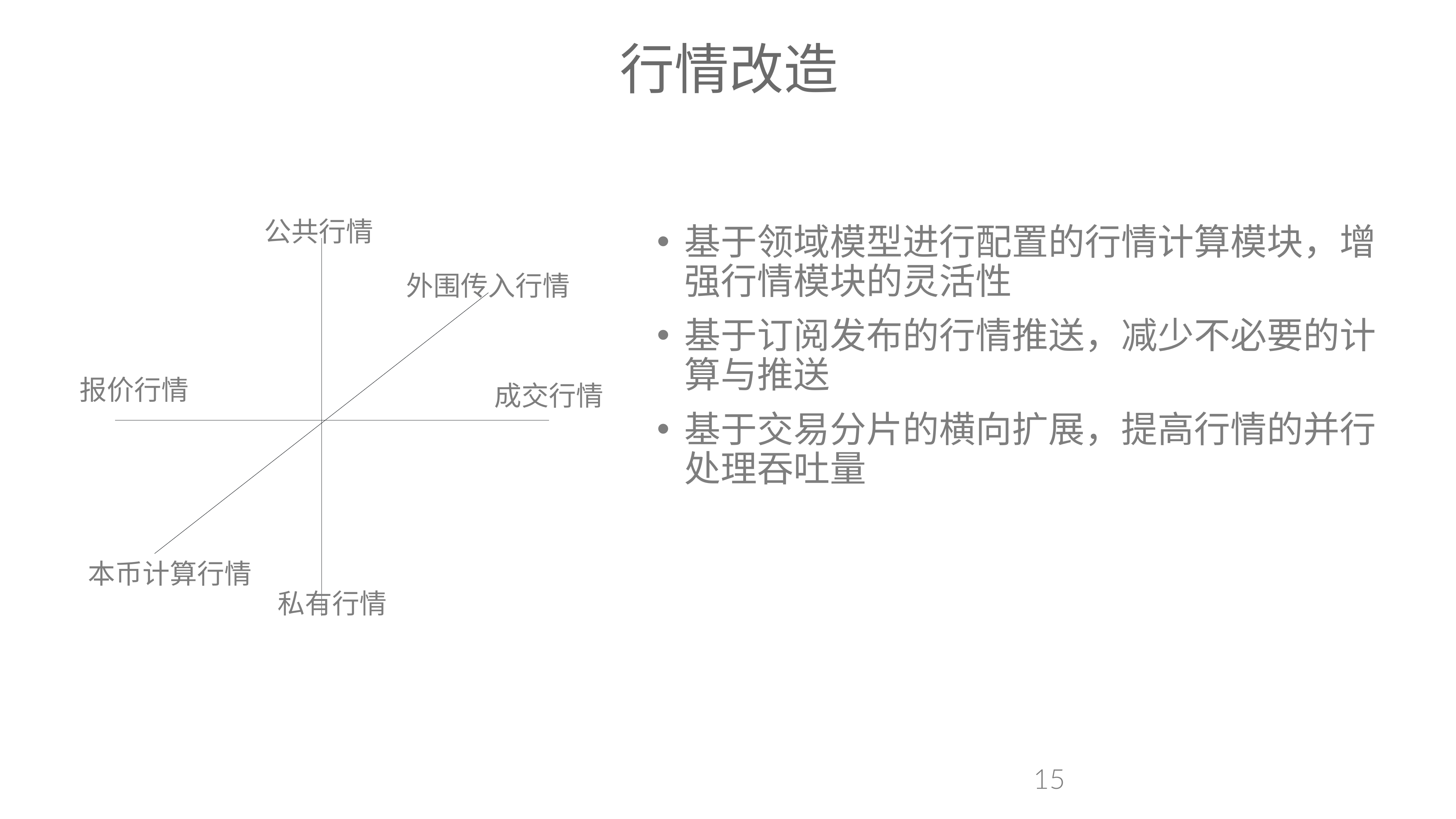

行情改造
公共行情
基于领域模型进行配置的行情计算模块，增强行情模块的灵活性
基于订阅发布的行情推送，减少不必要的计算与推送
基于交易分片的横向扩展，提高行情的并行处理吞吐量
外围传入行情
报价行情
成交行情
本币计算行情
私有行情
15